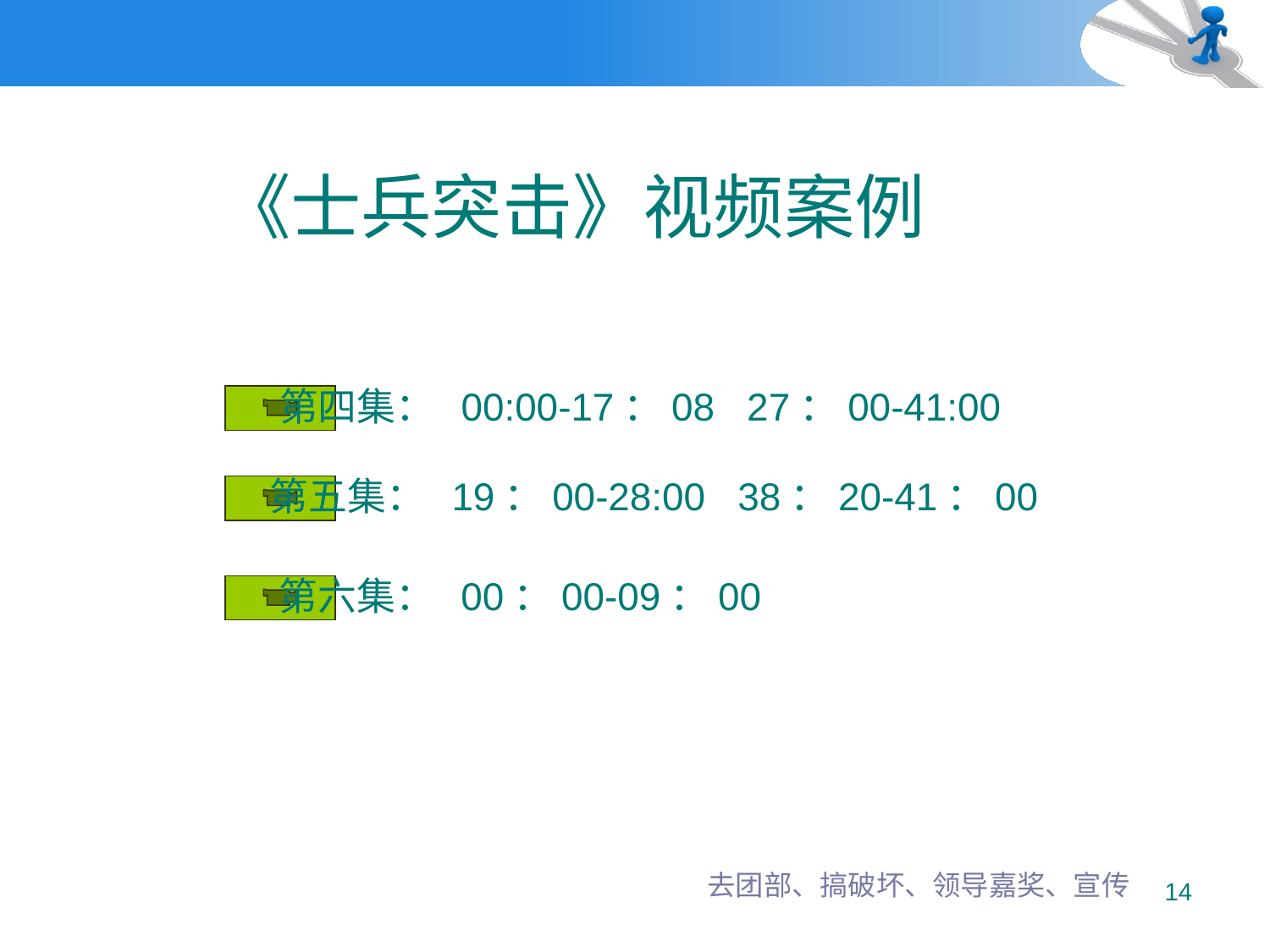

《士兵突击》视频案例
第四集：  00:00-17：08   27：00-41:00

第五集：  19：00-28:00   38：20-41：00

第六集：  00：00-09：00

去团部、搞破坏、领导嘉奖、宣传
14